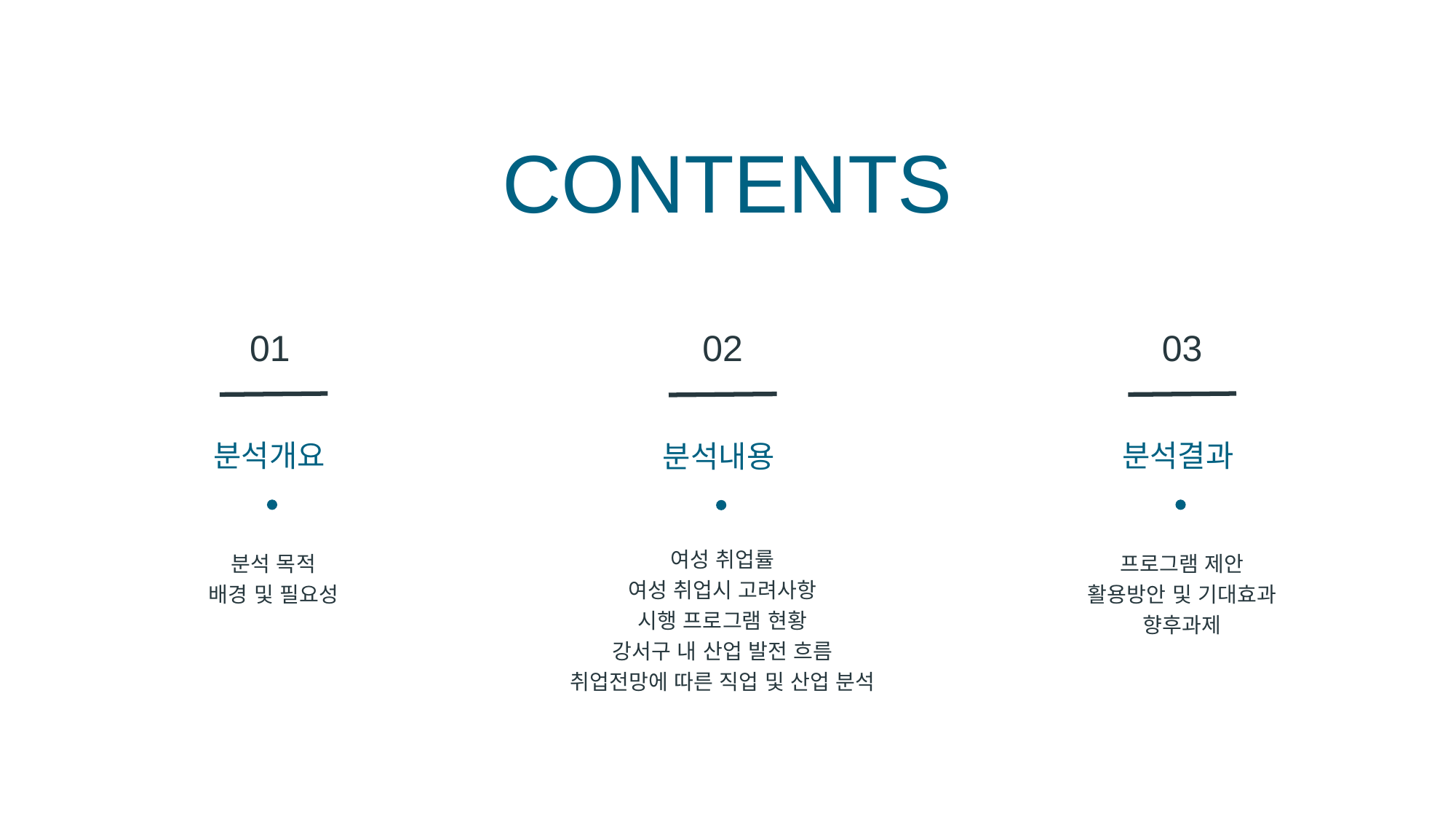

CONTENTS
01
분석개요

분석 목적
배경 및 필요성
03
분석결과

프로그램 제안
활용방안 및 기대효과
향후과제
02
분석내용

여성 취업률
여성 취업시 고려사항
시행 프로그램 현황
강서구 내 산업 발전 흐름
취업전망에 따른 직업 및 산업 분석